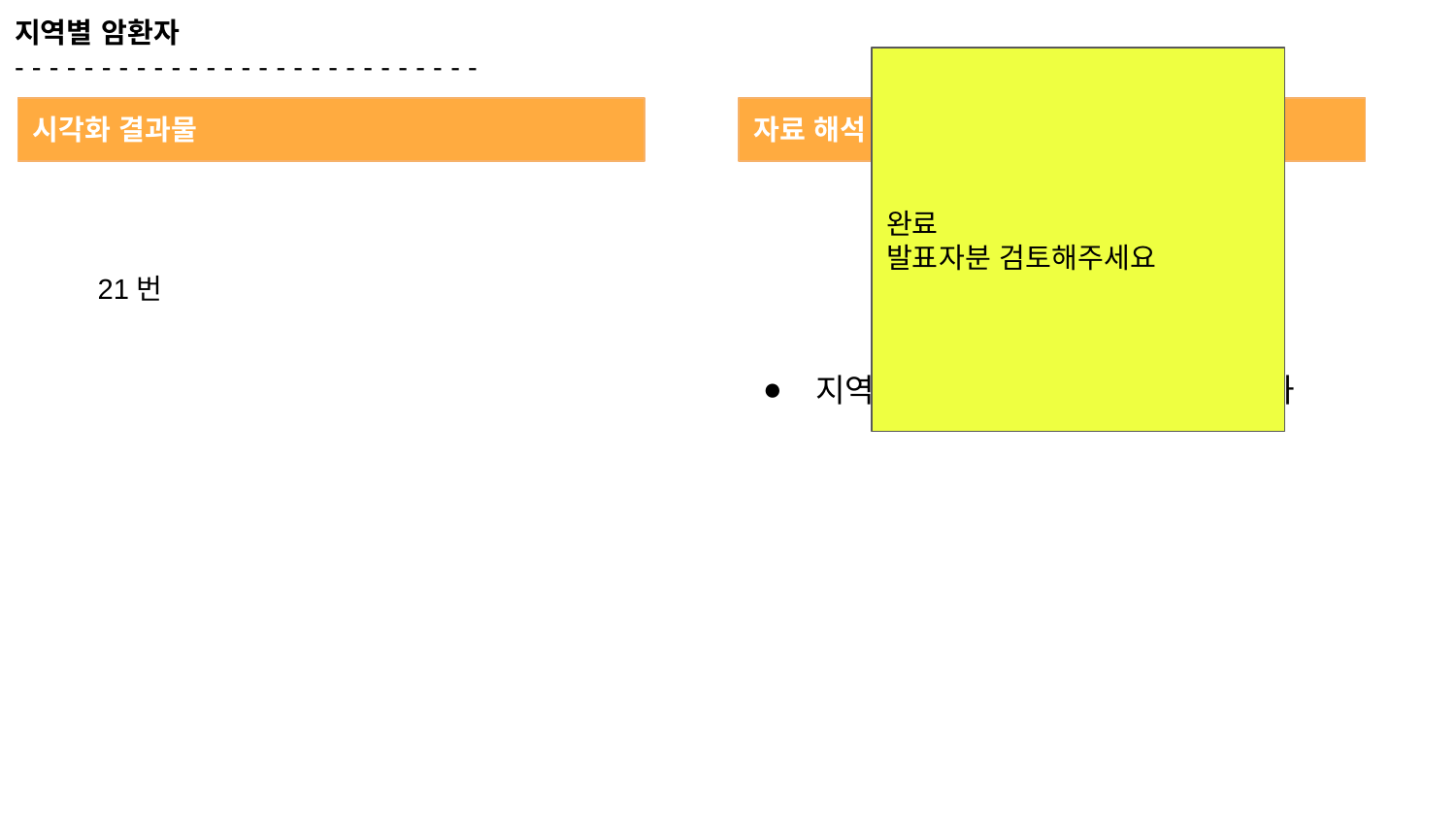

지역별 암환자
- - - - - - - - - - - - - - - - - - - - - - - - - - -
완료
발표자분 검토해주세요
시각화 결과물
자료 해석
21번
지역별 암환자수 비율의 연도별 변화